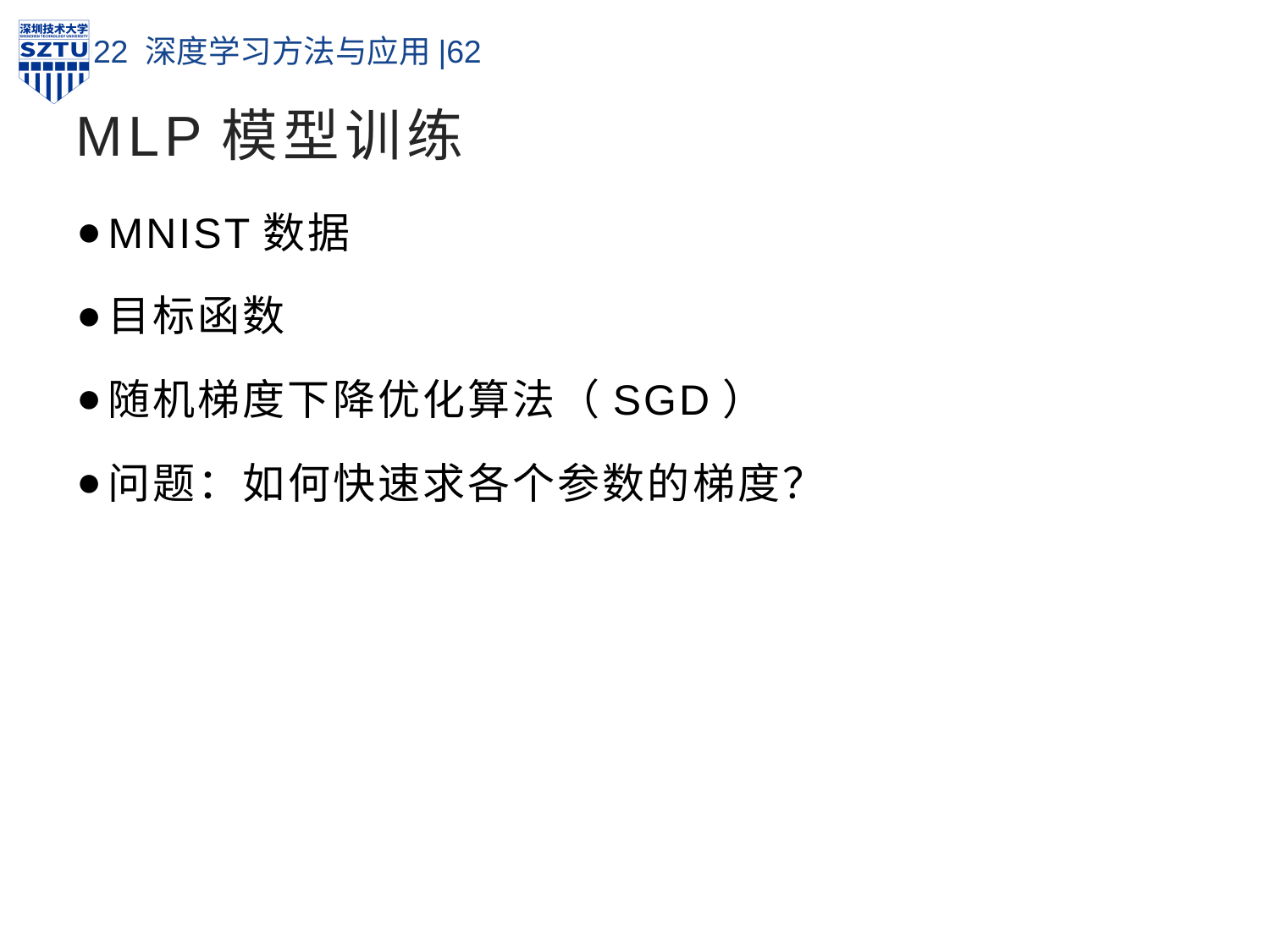

# MLP模型训练
MNIST数据
目标函数
随机梯度下降优化算法（SGD）
问题：如何快速求各个参数的梯度？